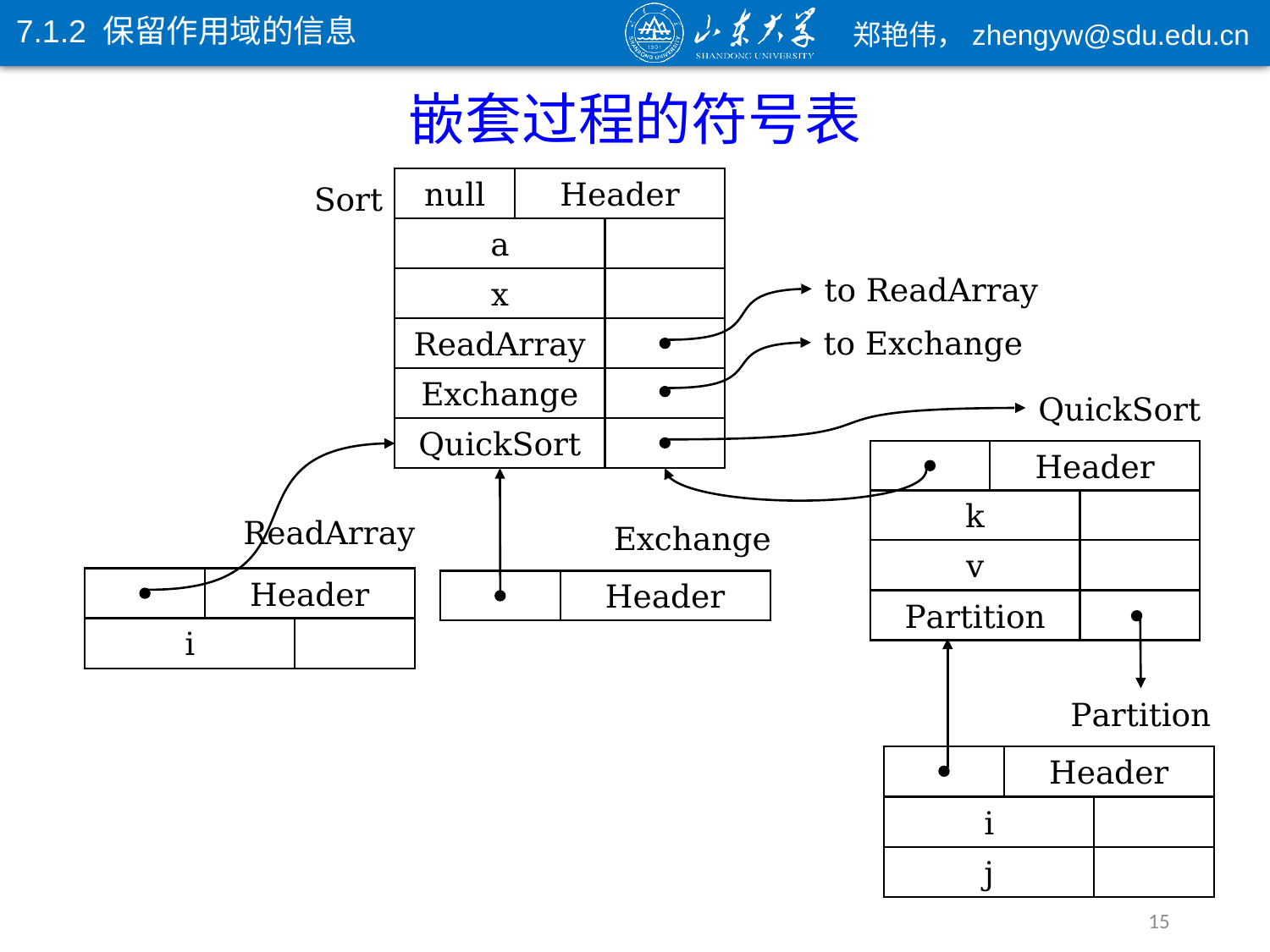

7.1.2 保留作用域的信息
嵌套过程的符号表
null
Header
Sort
a

to ReadArray
x

to Exchange
ReadArray

Exchange

QuickSort

QuickSort

Header

k

ReadArray
Exchange
v

Header

Header

Partition

i

Partition

Header

i

j

15